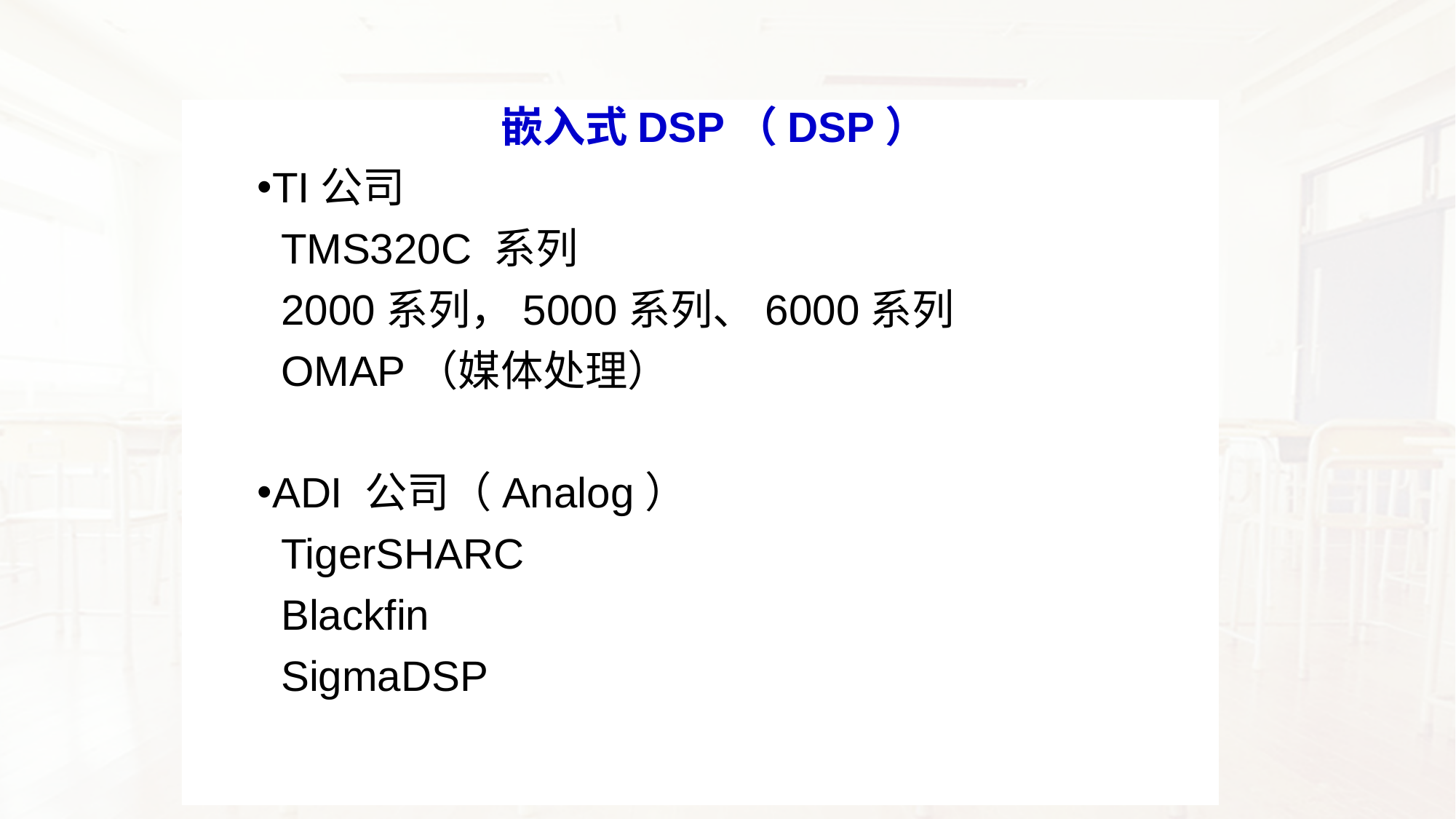

# 嵌入式DSP（DSP）
TI公司
  TMS320C 系列
  2000系列，5000系列、6000系列
  OMAP（媒体处理）

ADI 公司（Analog）
  TigerSHARC
  Blackfin
  SigmaDSP